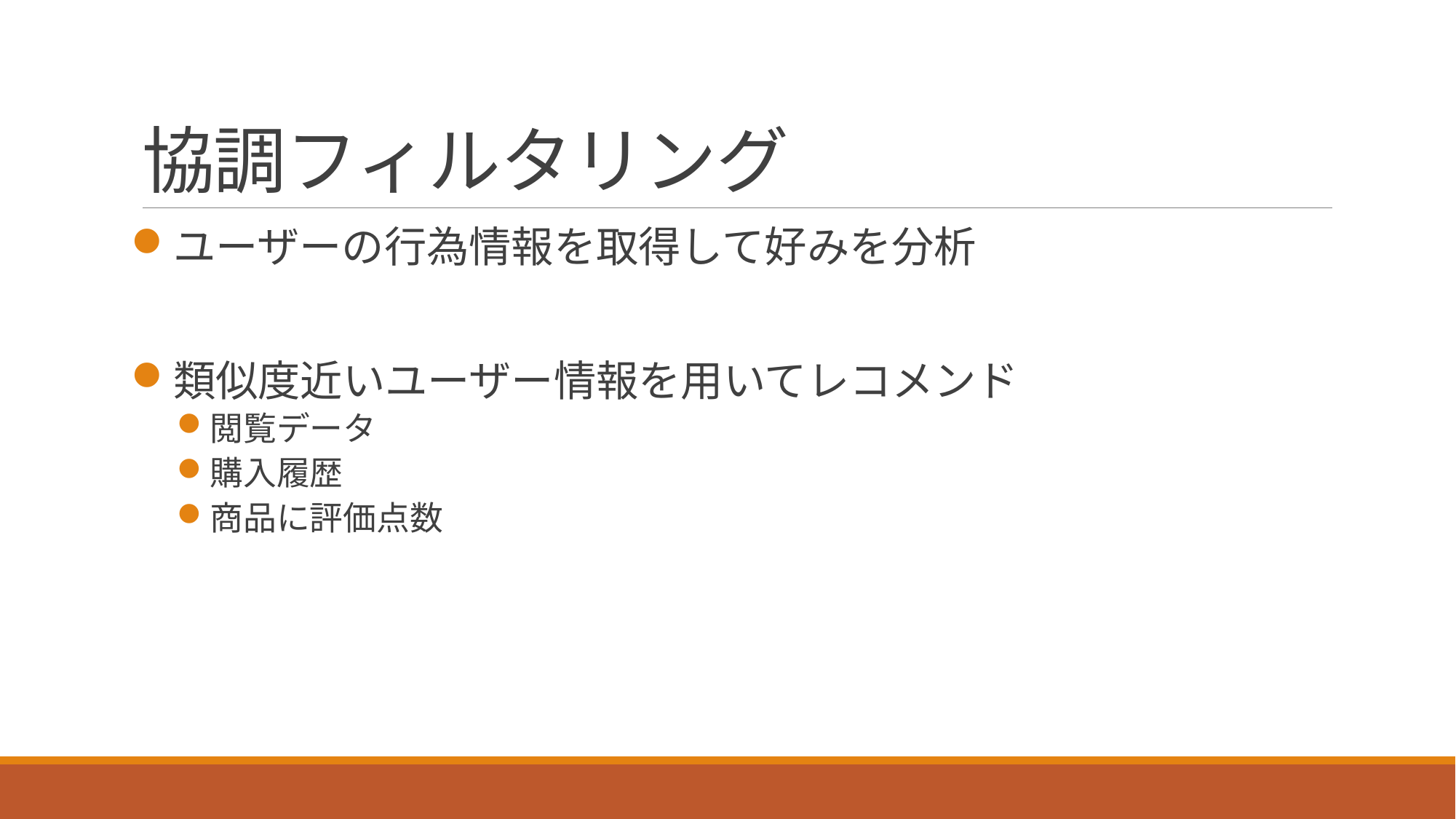

# 協調フィルタリング
ユーザーの行為情報を取得して好みを分析

類似度近いユーザー情報を用いてレコメンド
閲覧データ
購入履歴
商品に評価点数